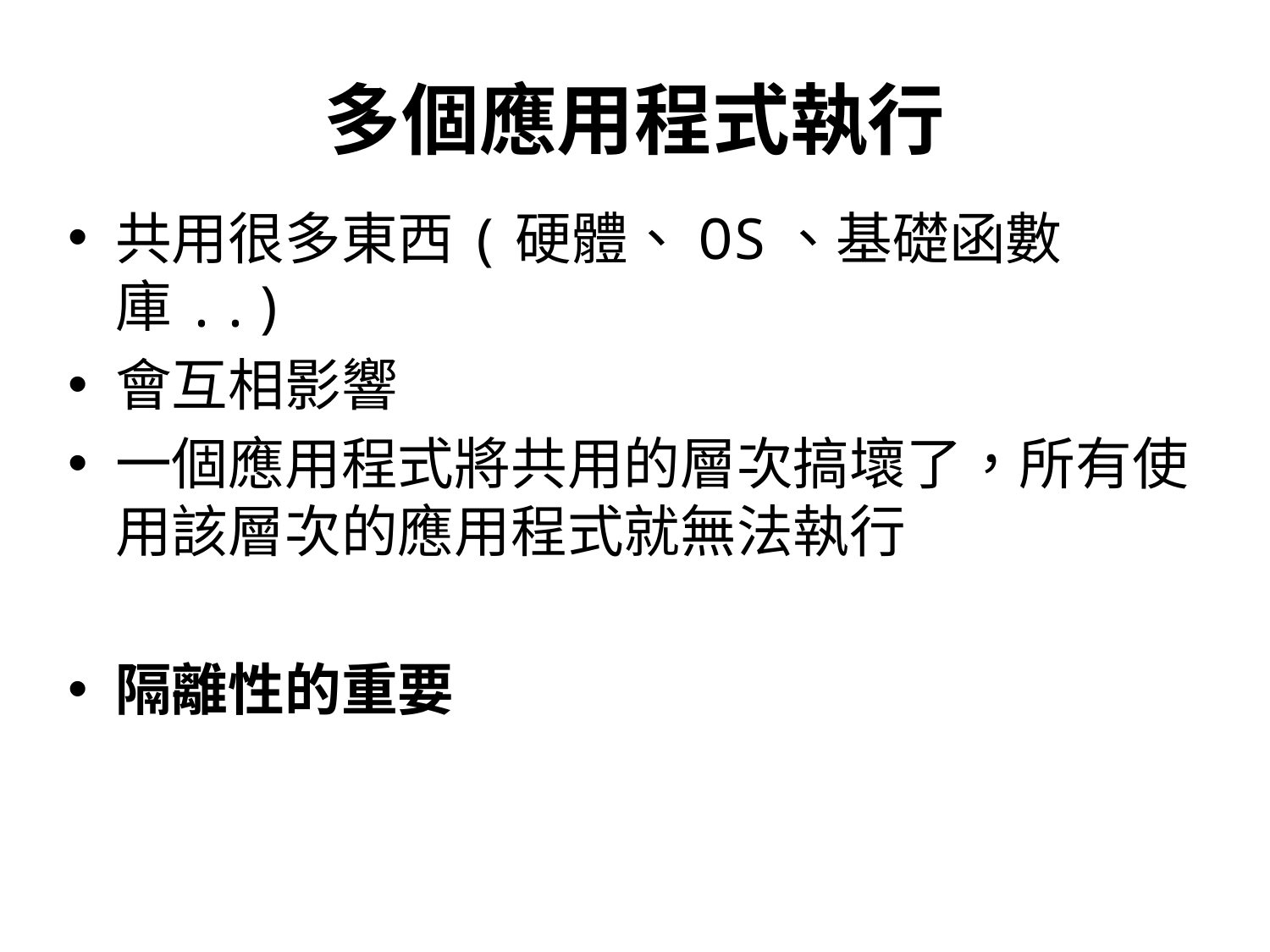

# 多個應用程式執行
共用很多東西(硬體、OS、基礎函數庫..)
會互相影響
一個應用程式將共用的層次搞壞了，所有使用該層次的應用程式就無法執行

隔離性的重要